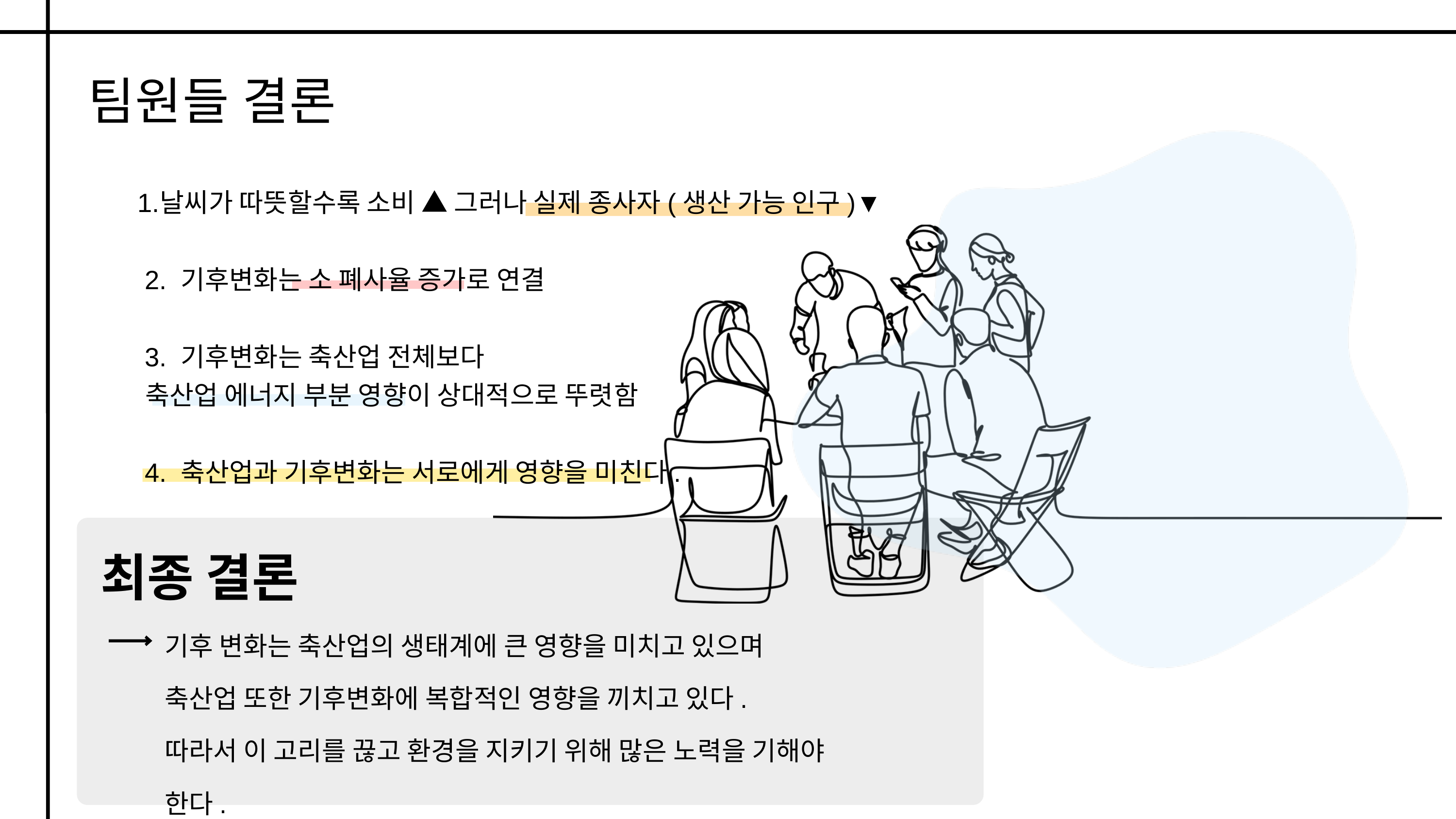

팀원들 결론

날씨가 따뜻할수록 소비 ▲ 그러나 실제 종사자(생산 가능 인구)▼

    2. 기후변화는 소 폐사율 증가로 연결

    3. 기후변화는 축산업 전체보다
    축산업 에너지 부분 영향이 상대적으로 뚜렷함

    4. 축산업과 기후변화는 서로에게 영향을 미친다.

최종 결론
기후 변화는 축산업의 생태계에 큰 영향을 미치고 있으며
축산업 또한 기후변화에 복합적인 영향을 끼치고 있다.
따라서 이 고리를 끊고 환경을 지키기 위해 많은 노력을 기해야 한다.